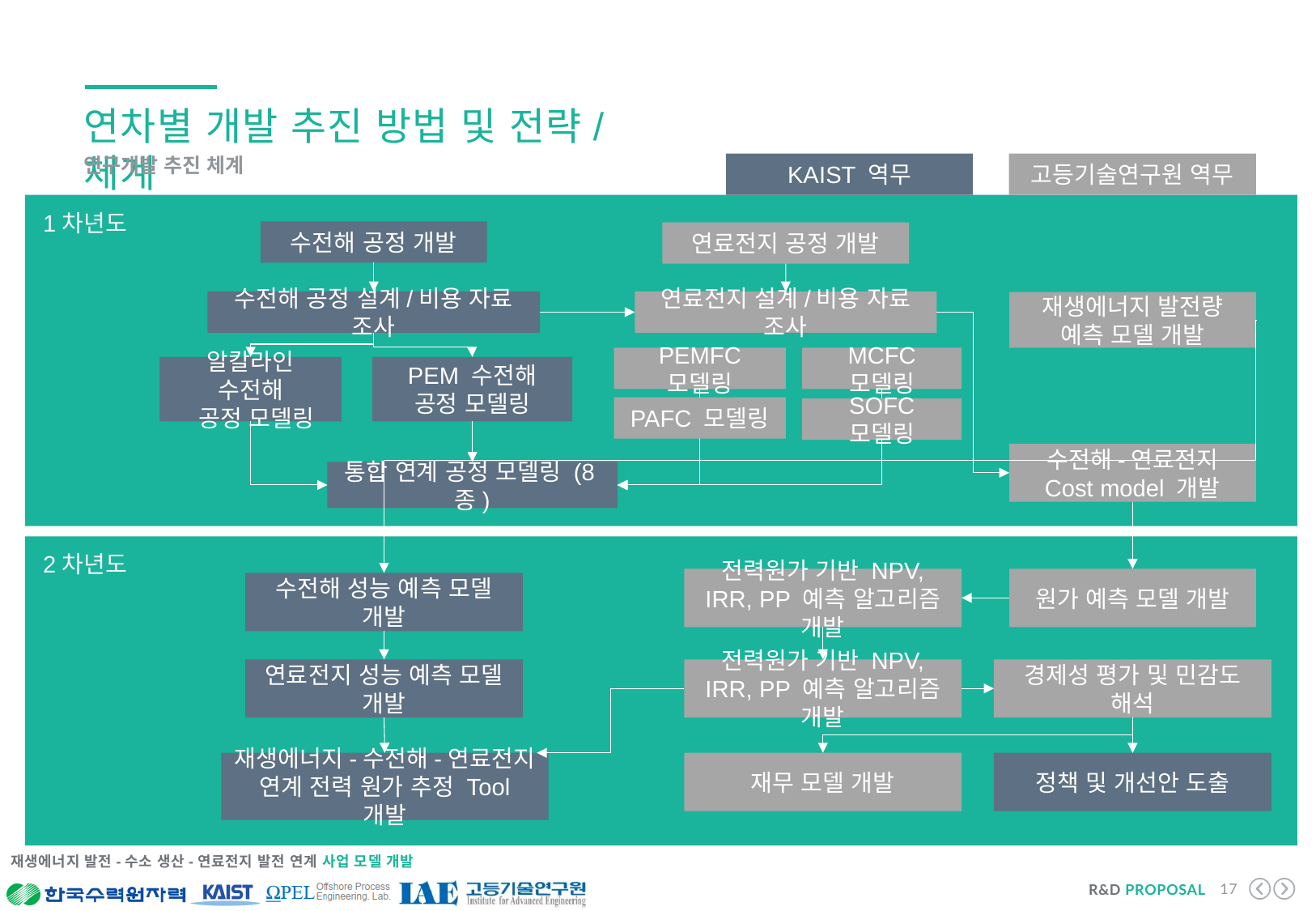

연차별 개발 추진 방법 및 전략/체계
KAIST 역무
고등기술연구원 역무
연구개발 추진 체계

1차년도
수전해 공정 개발
연료전지 공정 개발
수전해 공정 설계/비용 자료 조사
연료전지 설계/비용 자료 조사
재생에너지 발전량 예측 모델 개발
PEMFC 모델링
MCFC 모델링
알칼라인 수전해
 공정 모델링
PEM 수전해 공정 모델링
PAFC 모델링
SOFC 모델링
수전해-연료전지 Cost model 개발
통합 연계 공정 모델링 (8종)

2차년도
전력원가 기반 NPV, IRR, PP 예측 알고리즘 개발
원가 예측 모델 개발
수전해 성능 예측 모델 개발
연료전지 성능 예측 모델 개발
전력원가 기반 NPV, IRR, PP 예측 알고리즘 개발
경제성 평가 및 민감도 해석
정책 및 개선안 도출
재생에너지-수전해-연료전지 연계 전력 원가 추정 Tool 개발
재무 모델 개발